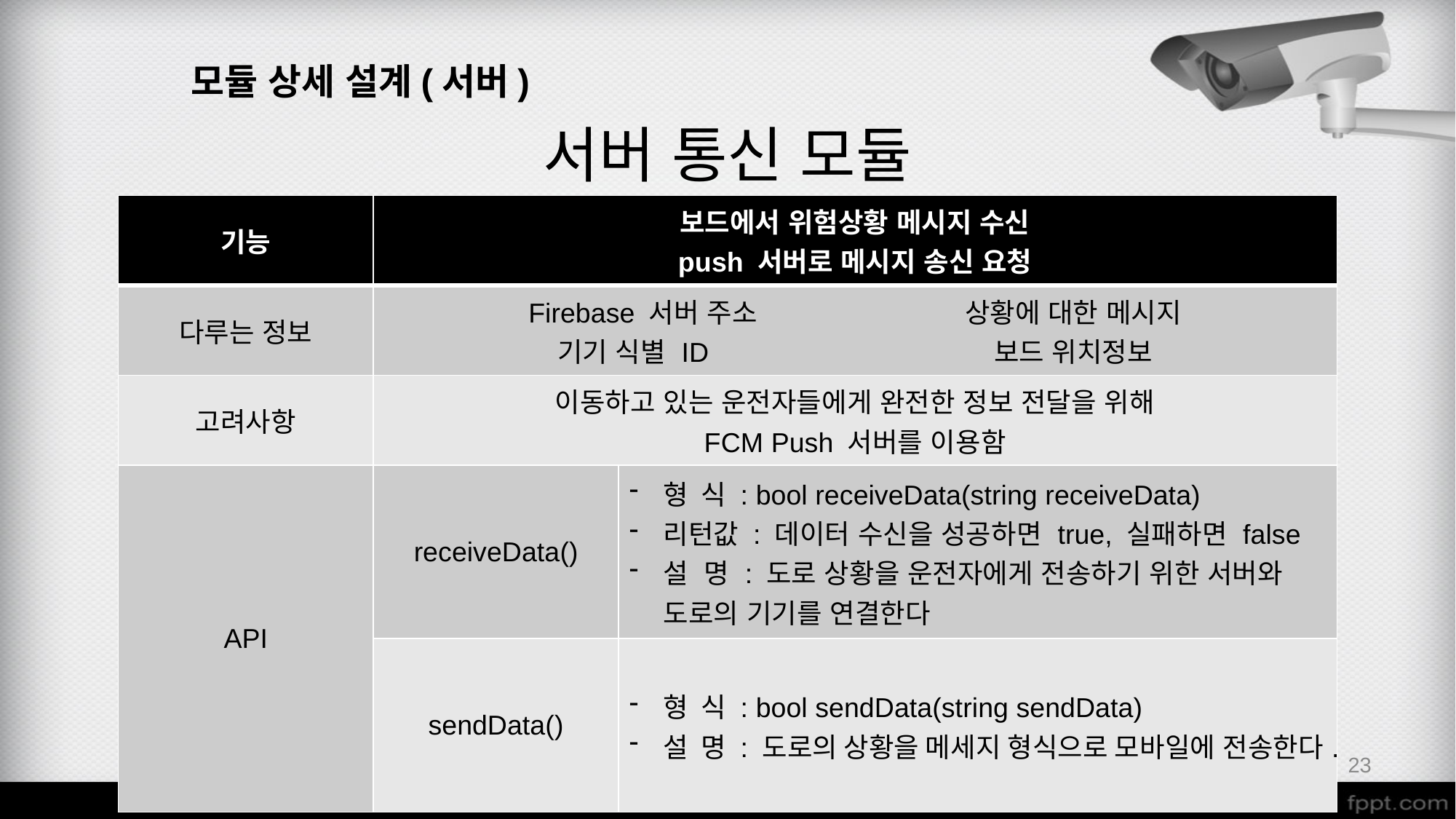

모듈 상세 설계(서버)
서버 통신 모듈
| 기능 | 보드에서 위험상황 메시지 수신 push 서버로 메시지 송신 요청 |  |
| --- | --- | --- |
| 다루는 정보 | Firebase 서버 주소 상황에 대한 메시지 기기 식별 ID 보드 위치정보 |  |
| 고려사항 | 이동하고 있는 운전자들에게 완전한 정보 전달을 위해 FCM Push 서버를 이용함 |  |
| API | receiveData() | 형 식 : bool receiveData(string receiveData) 리턴값 : 데이터 수신을 성공하면 true, 실패하면 false 설 명 : 도로 상황을 운전자에게 전송하기 위한 서버와 도로의 기기를 연결한다 |
|  | sendData() | 형 식 : bool sendData(string sendData) 설 명 : 도로의 상황을 메세지 형식으로 모바일에 전송한다. |
23